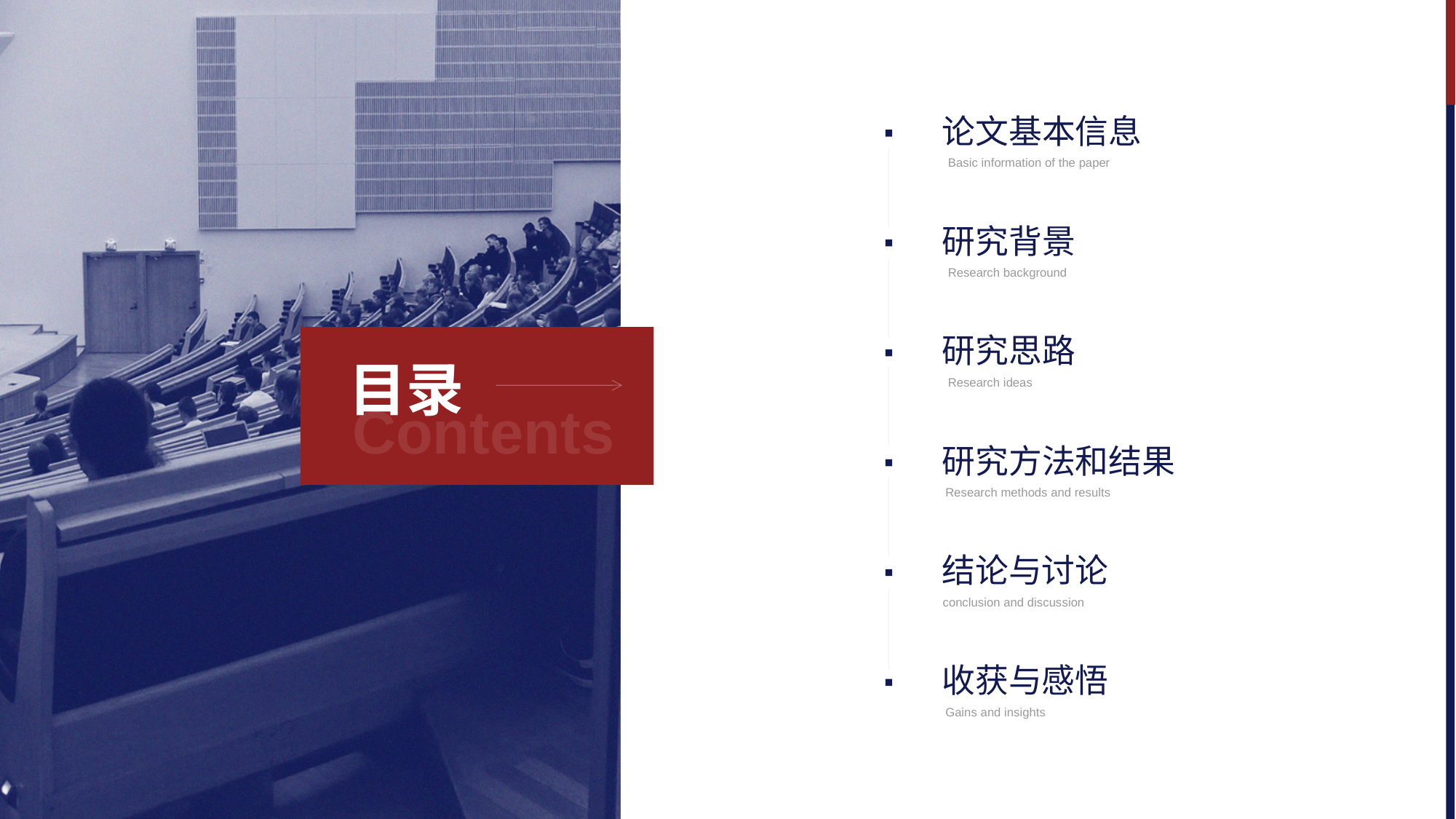

论文基本信息

Basic information of the paper
研究背景

Research background
研究思路

目录

Research ideas
Contents
研究方法和结果

Research methods and results
结论与讨论

conclusion and discussion
收获与感悟

Gains and insights